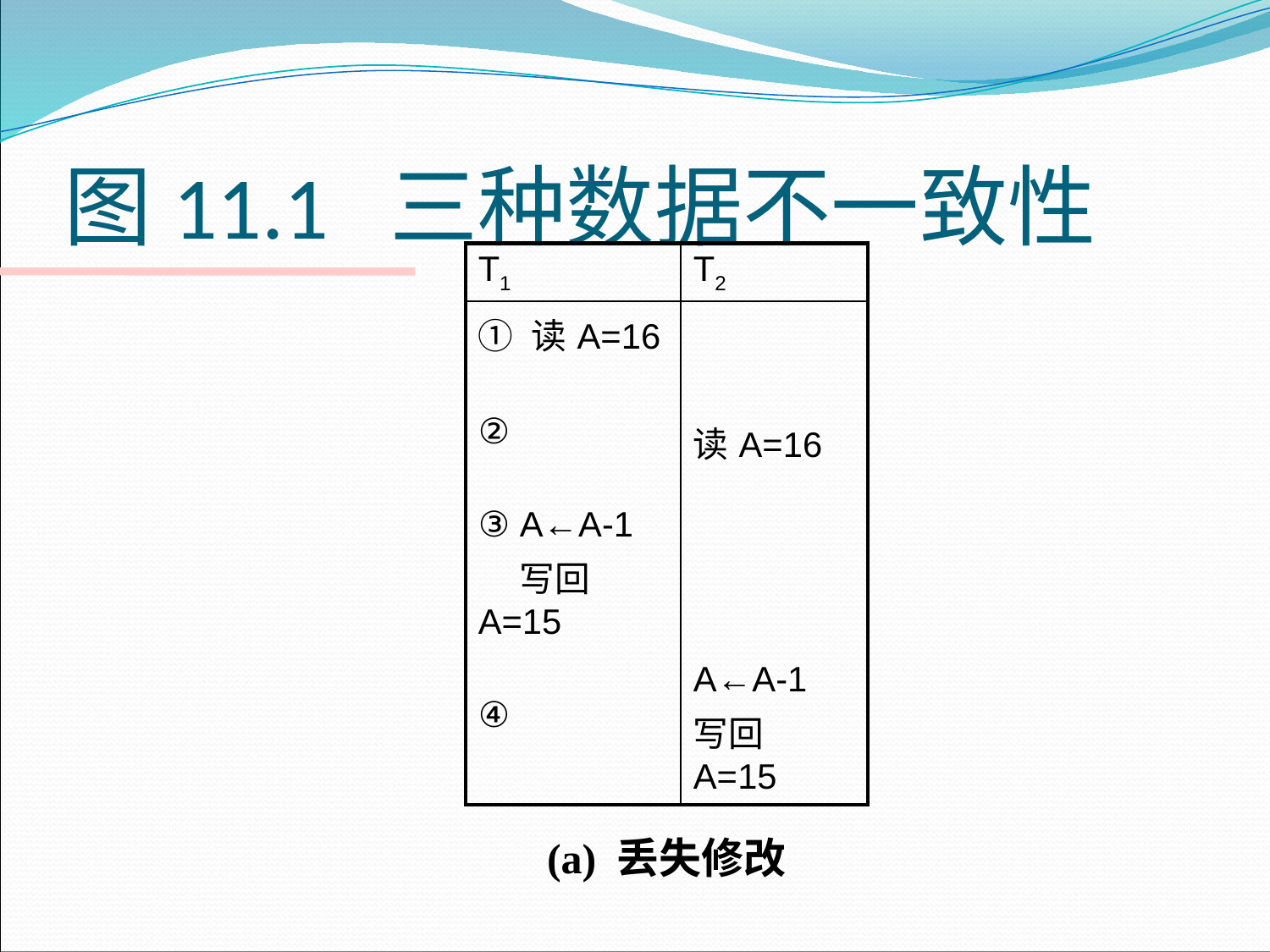

# 图11.1  三种数据不一致性
| T1 | T2 |
| --- | --- |
| ① 读A=16   ②   ③ A←A-1 写回A=15   ④ | 读A=16         A←A-1 写回A=15 |
(a) 丢失修改
988